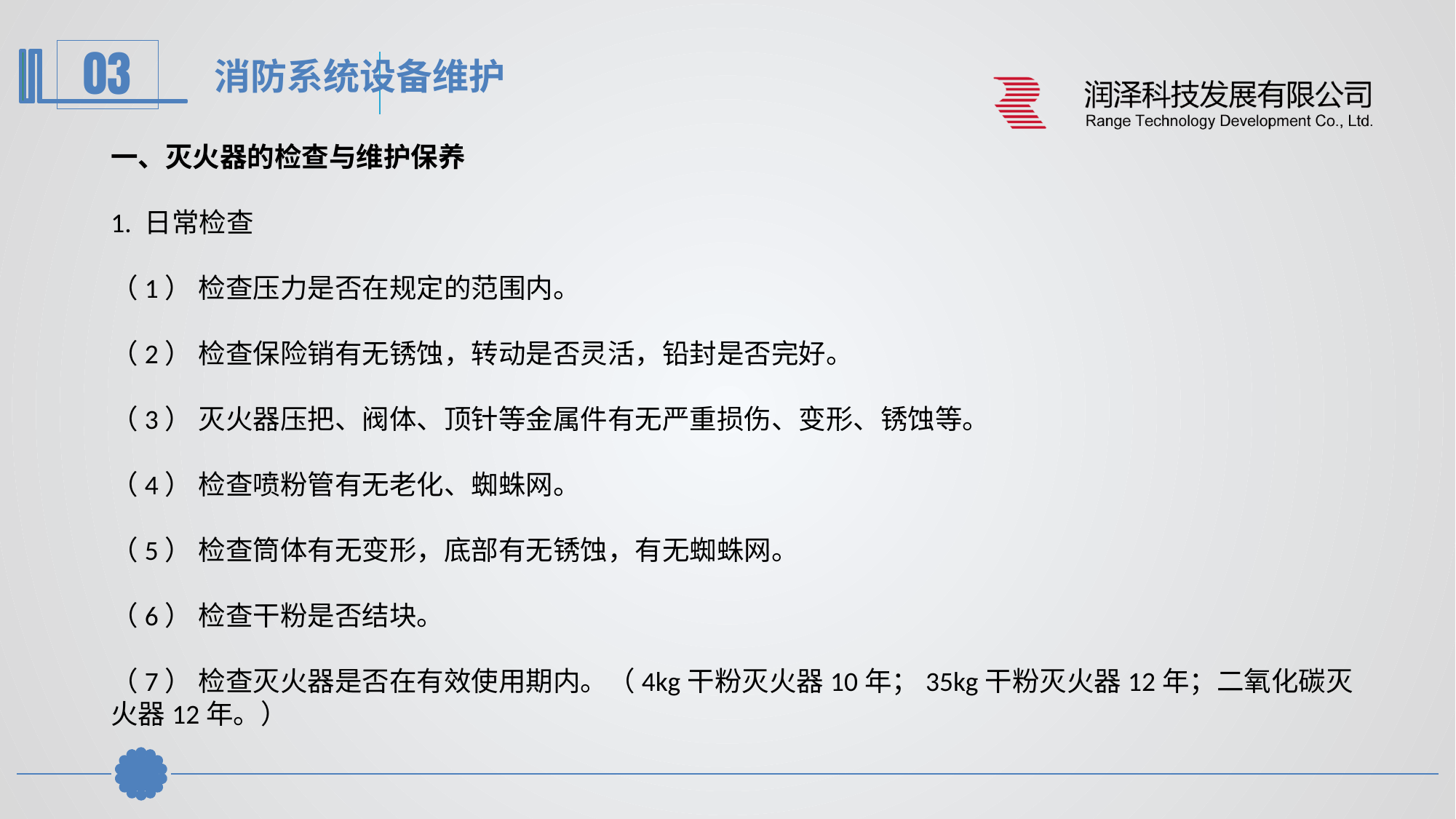

消防系统设备维护
一、灭火器的检查与维护保养
 
1. 日常检查
 
（1） 检查压力是否在规定的范围内。
 
（2） 检查保险销有无锈蚀，转动是否灵活，铅封是否完好。
 
（3） 灭火器压把、阀体、顶针等金属件有无严重损伤、变形、锈蚀等。
 
（4） 检查喷粉管有无老化、蜘蛛网。
 
（5） 检查筒体有无变形，底部有无锈蚀，有无蜘蛛网。
 
（6） 检查干粉是否结块。

（7） 检查灭火器是否在有效使用期内。（4kg干粉灭火器10年；35kg干粉灭火器12年；二氧化碳灭火器12年。）
36